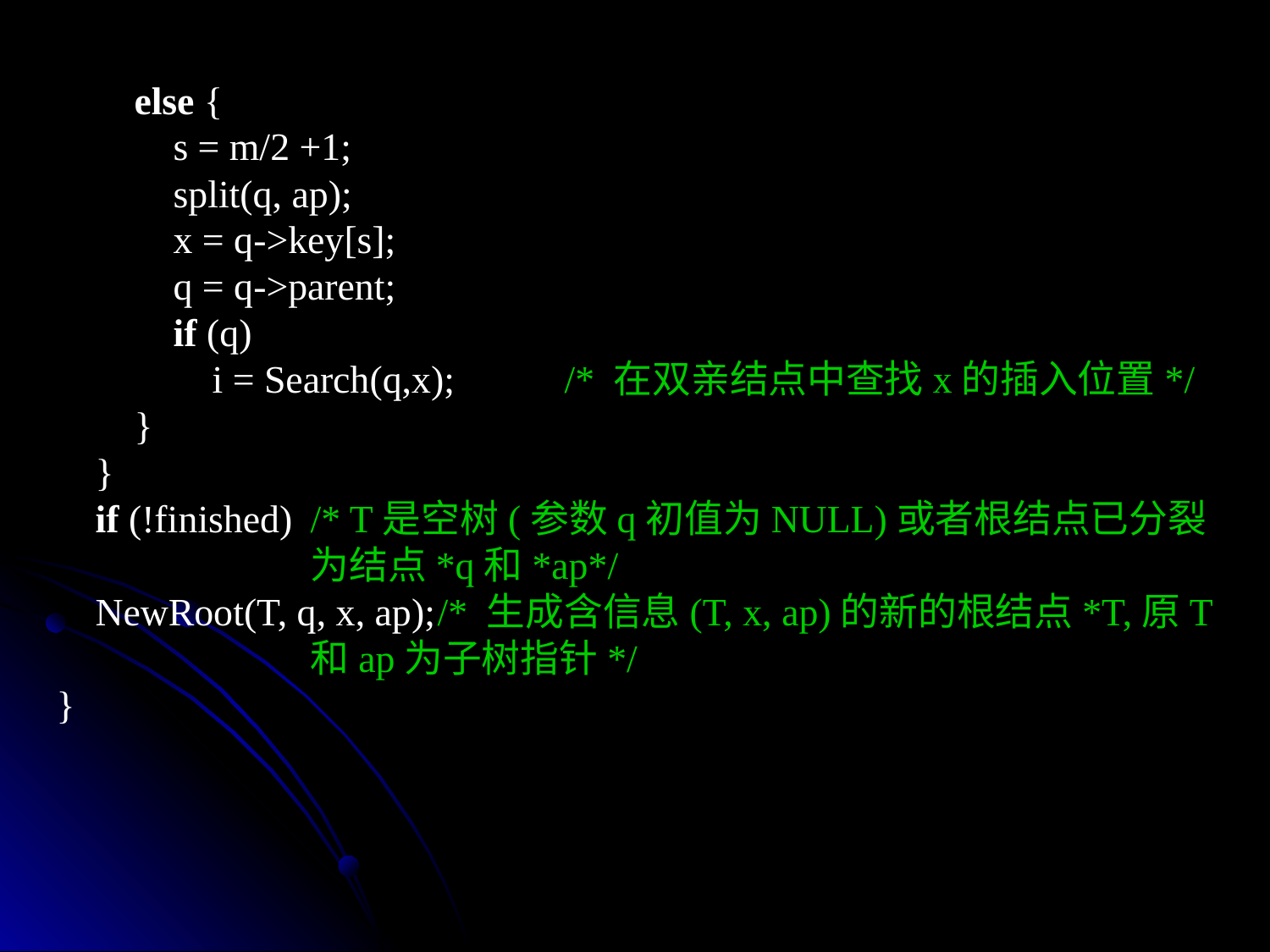

else {
            s = m/2 +1;
            split(q, ap);
            x = q->key[s];
            q = q->parent;
            if (q)
                i = Search(q,x);	/* 在双亲结点中查找x的插入位置*/
        }
    }
    if (!finished)	/* T是空树(参数q初值为NULL)或者根结点已分裂
		为结点*q和*ap*/
    NewRoot(T, q, x, ap);	/* 生成含信息(T, x, ap)的新的根结点*T,原T
		和ap为子树指针*/
}